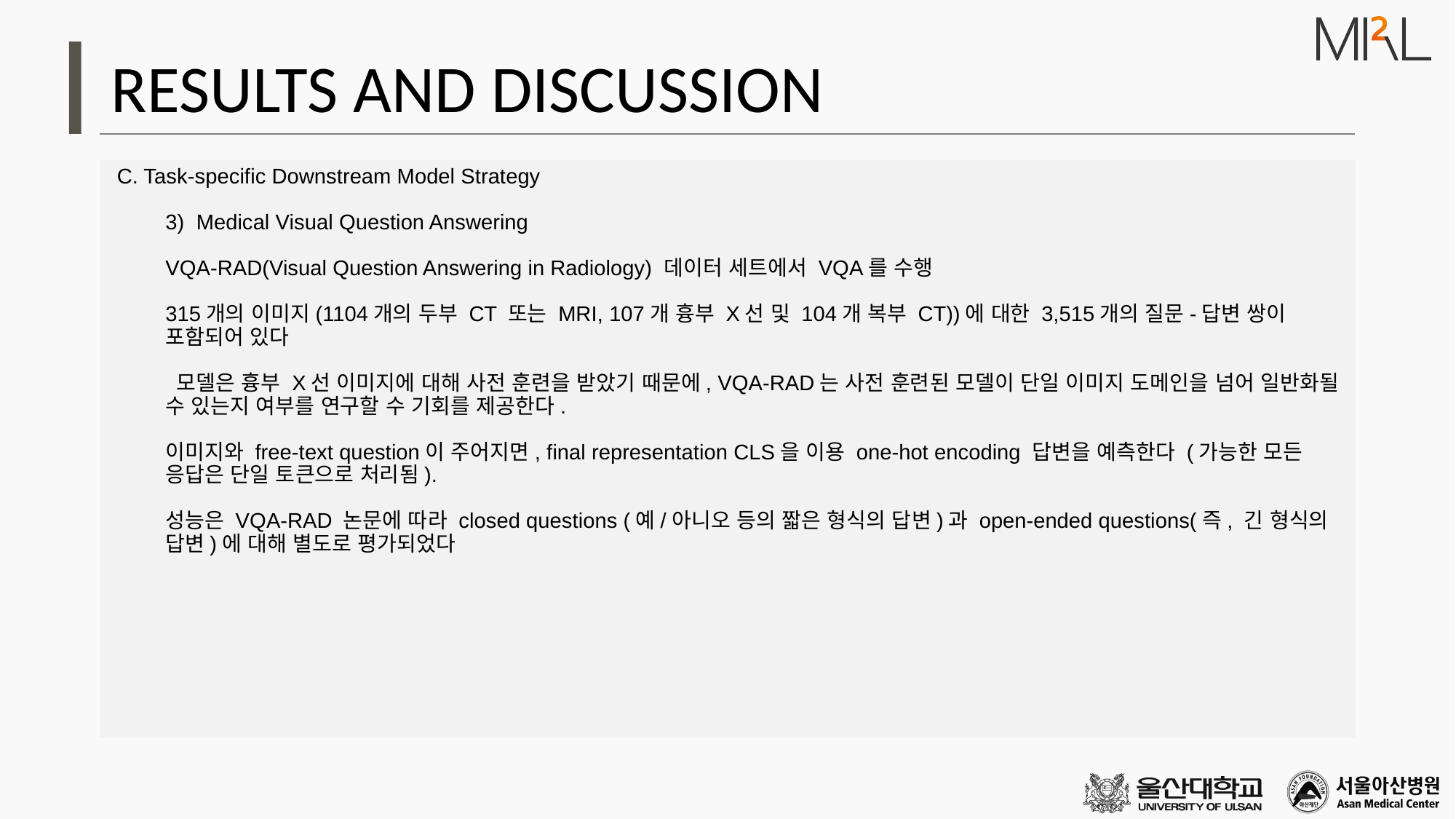

# RESULTS AND DISCUSSION
 C. Task-specific Downstream Model Strategy

3)  Medical Visual Question Answering

VQA-RAD(Visual Question Answering in Radiology) 데이터 세트에서 VQA를 수행

315개의 이미지(1104개의 두부 CT 또는 MRI, 107개 흉부 X선 및 104개 복부 CT))에 대한 3,515개의 질문-답변 쌍이 포함되어 있다

 모델은 흉부 X선 이미지에 대해 사전 훈련을 받았기 때문에, VQA-RAD는 사전 훈련된 모델이 단일 이미지 도메인을 넘어 일반화될 수 있는지 여부를 연구할 수 기회를 제공한다.

이미지와 free-text question이 주어지면, final representation CLS을 이용 one-hot encoding 답변을 예측한다 (가능한 모든 응답은 단일 토큰으로 처리됨).

성능은 VQA-RAD 논문에 따라 closed questions (예/아니오 등의 짧은 형식의 답변)과 open-ended questions(즉, 긴 형식의 답변)에 대해 별도로 평가되었다